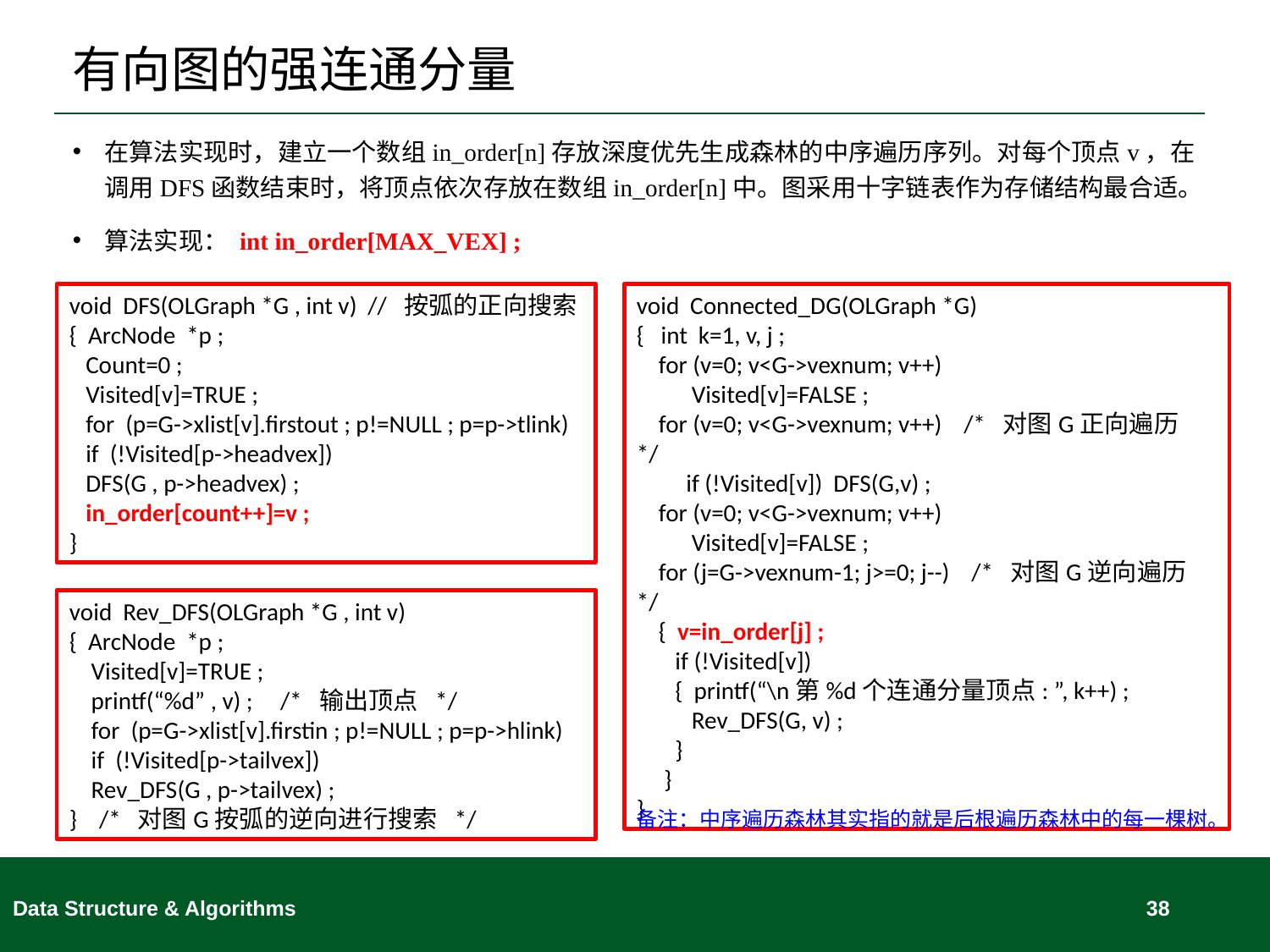

# 有向图的强连通分量
在算法实现时，建立一个数组in_order[n]存放深度优先生成森林的中序遍历序列。对每个顶点v，在调用DFS函数结束时，将顶点依次存放在数组in_order[n]中。图采用十字链表作为存储结构最合适。
算法实现： int in_order[MAX_VEX] ;

void  DFS(OLGraph *G , int v)  //  按弧的正向搜索
{  ArcNode  *p ;
   Count=0 ;
   Visited[v]=TRUE ;
   for  (p=G->xlist[v].firstout ; p!=NULL ; p=p->tlink)
   if  (!Visited[p->headvex])
   DFS(G , p->headvex) ;
   in_order[count++]=v ;
}
void  Connected_DG(OLGraph *G)
{   int  k=1, v, j ;
    for (v=0; v<G->vexnum; v++)
          Visited[v]=FALSE ;
    for (v=0; v<G->vexnum; v++)    /*  对图G正向遍历  */
         if (!Visited[v])  DFS(G,v) ;
    for (v=0; v<G->vexnum; v++)
          Visited[v]=FALSE ;
    for (j=G->vexnum-1; j>=0; j--)    /*  对图G逆向遍历  */
    {  v=in_order[j] ;
       if (!Visited[v])
       {  printf(“\n第%d个连通分量顶点: ”, k++) ;
          Rev_DFS(G, v) ;
       }
     }
}
void  Rev_DFS(OLGraph *G , int v)
{  ArcNode  *p ;
    Visited[v]=TRUE ;
    printf(“%d” , v) ;     /*  输出顶点  */
    for  (p=G->xlist[v].firstin ; p!=NULL ; p=p->hlink)
    if  (!Visited[p->tailvex])
    Rev_DFS(G , p->tailvex) ;
}    /*  对图G按弧的逆向进行搜索  */
备注：中序遍历森林其实指的就是后根遍历森林中的每一棵树。
Data Structure & Algorithms
38